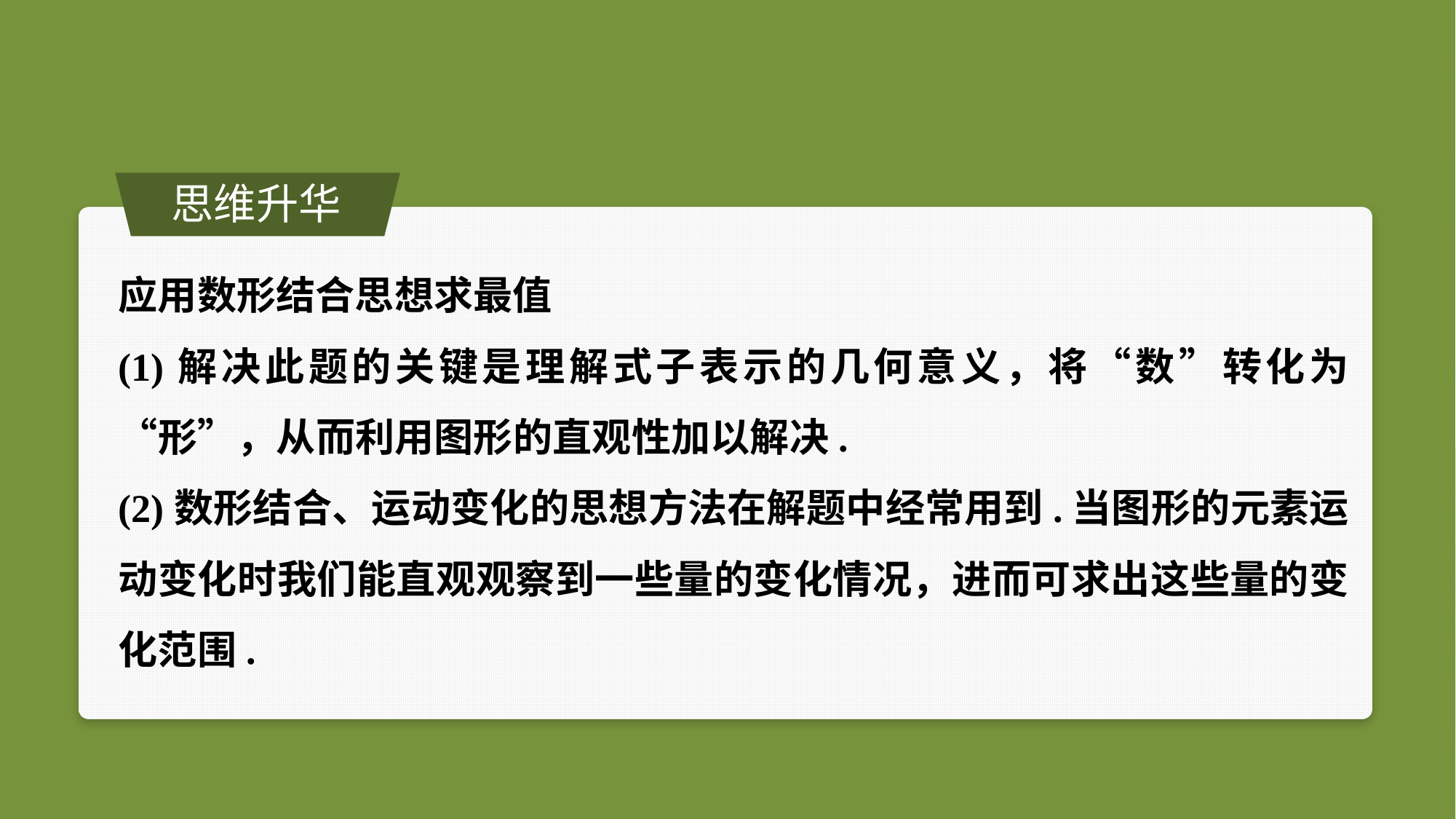

思维升华

应用数形结合思想求最值
(1)解决此题的关键是理解式子表示的几何意义，将“数”转化为“形”，从而利用图形的直观性加以解决.
(2)数形结合、运动变化的思想方法在解题中经常用到.当图形的元素运动变化时我们能直观观察到一些量的变化情况，进而可求出这些量的变化范围.